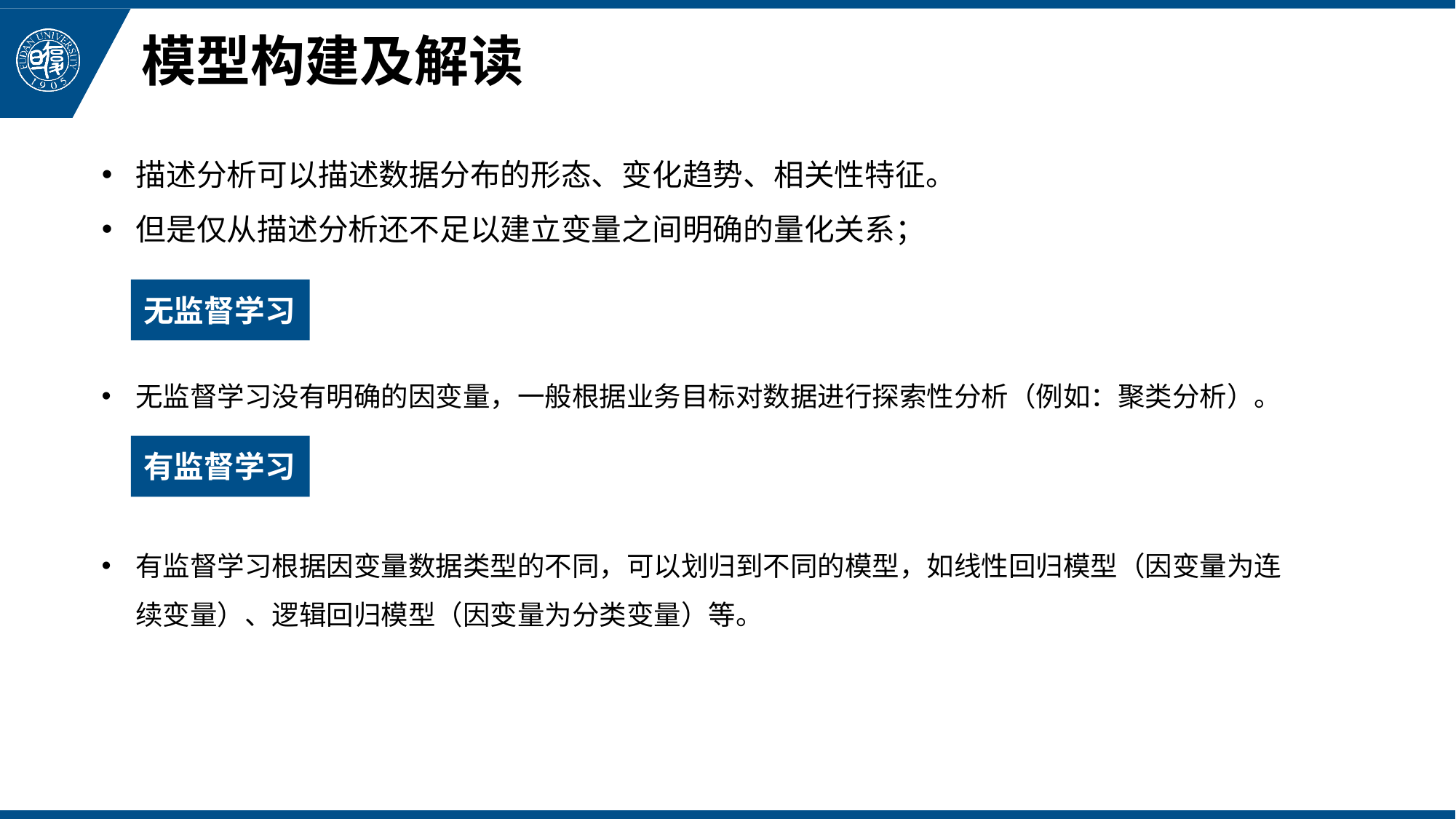

# 模型构建及解读
描述分析可以描述数据分布的形态、变化趋势、相关性特征。
但是仅从描述分析还不足以建立变量之间明确的量化关系；

无监督学习
无监督学习没有明确的因变量，一般根据业务目标对数据进行探索性分析（例如：聚类分析）。

有监督学习
有监督学习根据因变量数据类型的不同，可以划归到不同的模型，如线性回归模型（因变量为连续变量）、逻辑回归模型（因变量为分类变量）等。